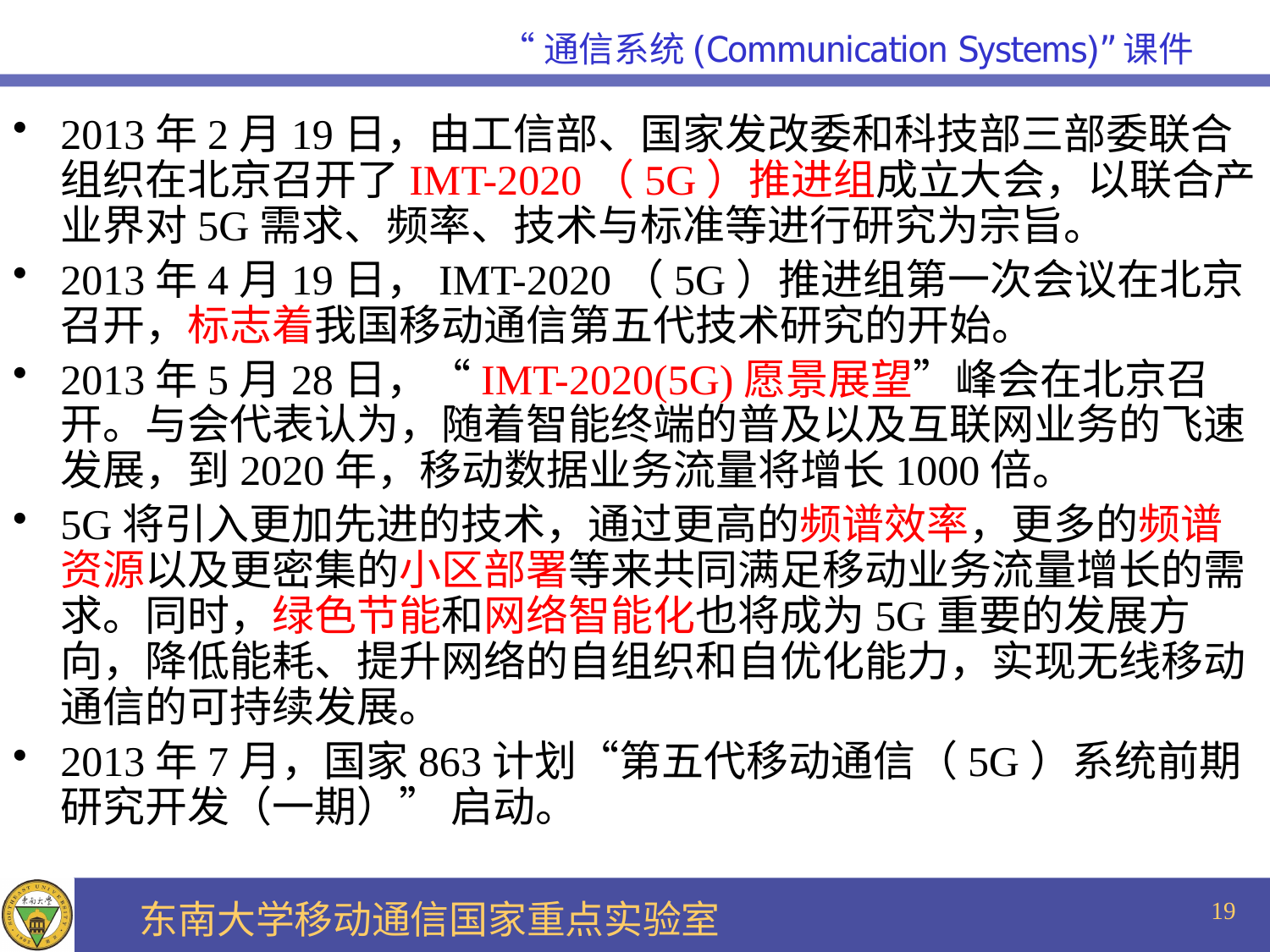

2013年2月19日，由工信部、国家发改委和科技部三部委联合组织在北京召开了IMT-2020（5G）推进组成立大会，以联合产业界对5G需求、频率、技术与标准等进行研究为宗旨。
2013年4月19日，IMT-2020（5G）推进组第一次会议在北京召开，标志着我国移动通信第五代技术研究的开始。
2013年5月28日，“IMT-2020(5G)愿景展望”峰会在北京召开。与会代表认为，随着智能终端的普及以及互联网业务的飞速发展，到2020年，移动数据业务流量将增长1000倍。
5G将引入更加先进的技术，通过更高的频谱效率，更多的频谱资源以及更密集的小区部署等来共同满足移动业务流量增长的需求。同时，绿色节能和网络智能化也将成为5G重要的发展方向，降低能耗、提升网络的自组织和自优化能力，实现无线移动通信的可持续发展。
2013年7月，国家863计划“第五代移动通信（5G）系统前期研究开发（一期）” 启动。
19